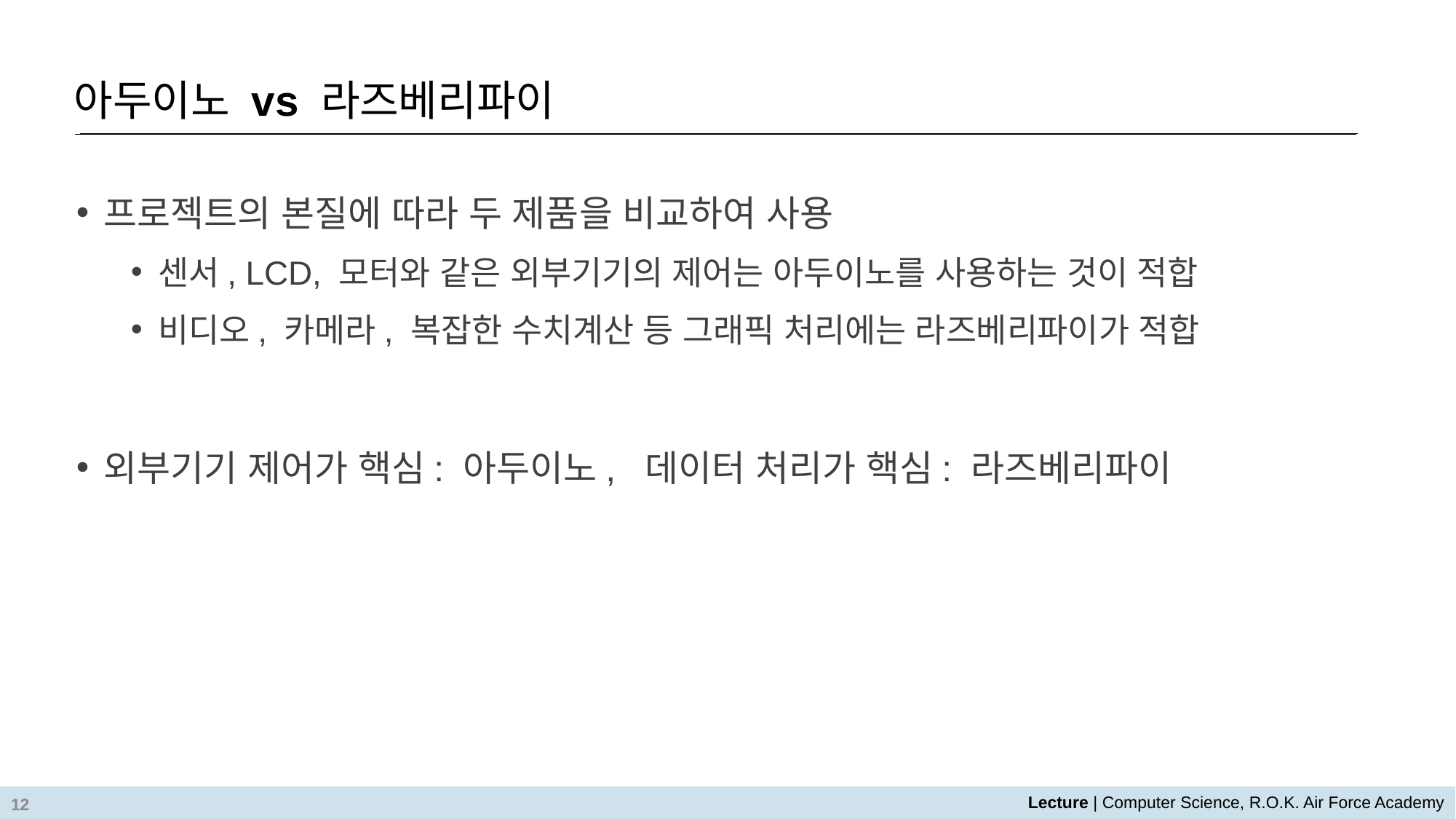

아두이노 vs 라즈베리파이
프로젝트의 본질에 따라 두 제품을 비교하여 사용
센서, LCD, 모터와 같은 외부기기의 제어는 아두이노를 사용하는 것이 적합
비디오, 카메라, 복잡한 수치계산 등 그래픽 처리에는 라즈베리파이가 적합

외부기기 제어가 핵심: 아두이노,  데이터 처리가 핵심: 라즈베리파이

12